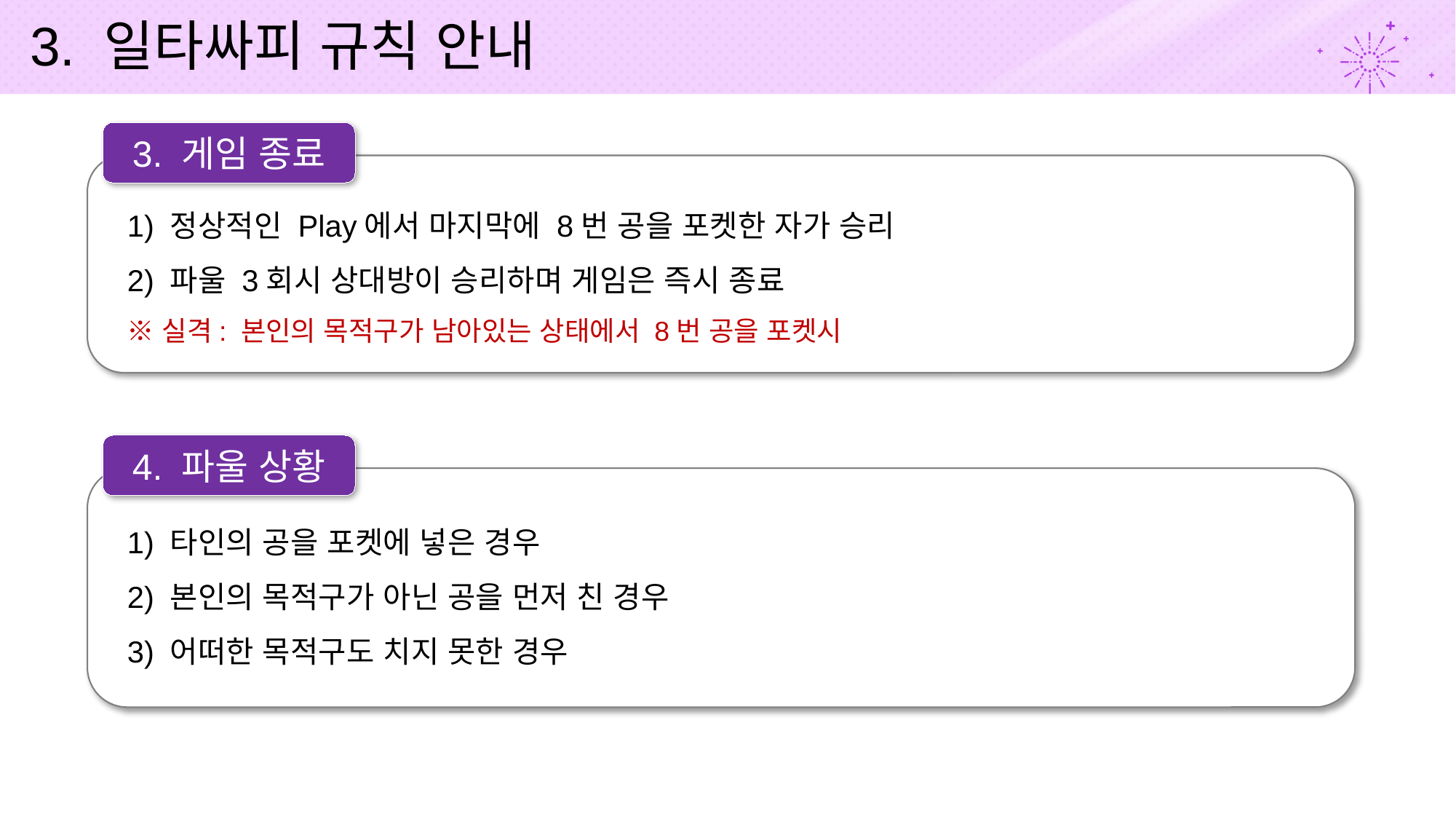

3. 일타싸피 규칙 안내
3. 게임 종료

1) 정상적인 Play에서 마지막에 8번 공을 포켓한 자가 승리
2) 파울 3회시 상대방이 승리하며 게임은 즉시 종료
※ 실격: 본인의 목적구가 남아있는 상태에서 8번 공을 포켓시
4. 파울 상황

1) 타인의 공을 포켓에 넣은 경우
2) 본인의 목적구가 아닌 공을 먼저 친 경우
3) 어떠한 목적구도 치지 못한 경우